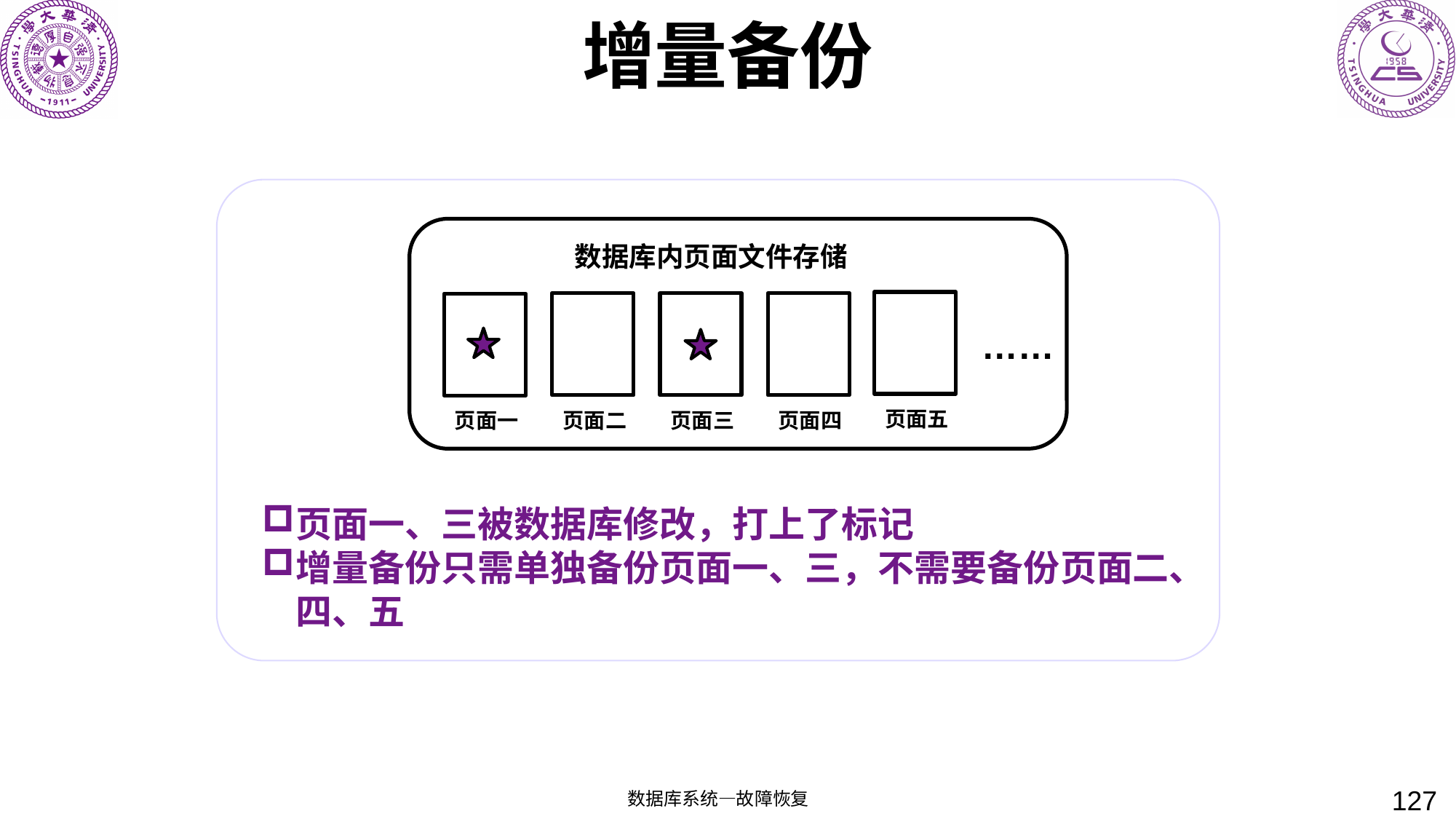

# 增量备份

数据库内页面文件存储

页面五

页面二

页面三

页面四

页面一
……

页面一、三被数据库修改，打上了标记
增量备份只需单独备份页面一、三，不需要备份页面二、四、五
127
数据库系统—故障恢复